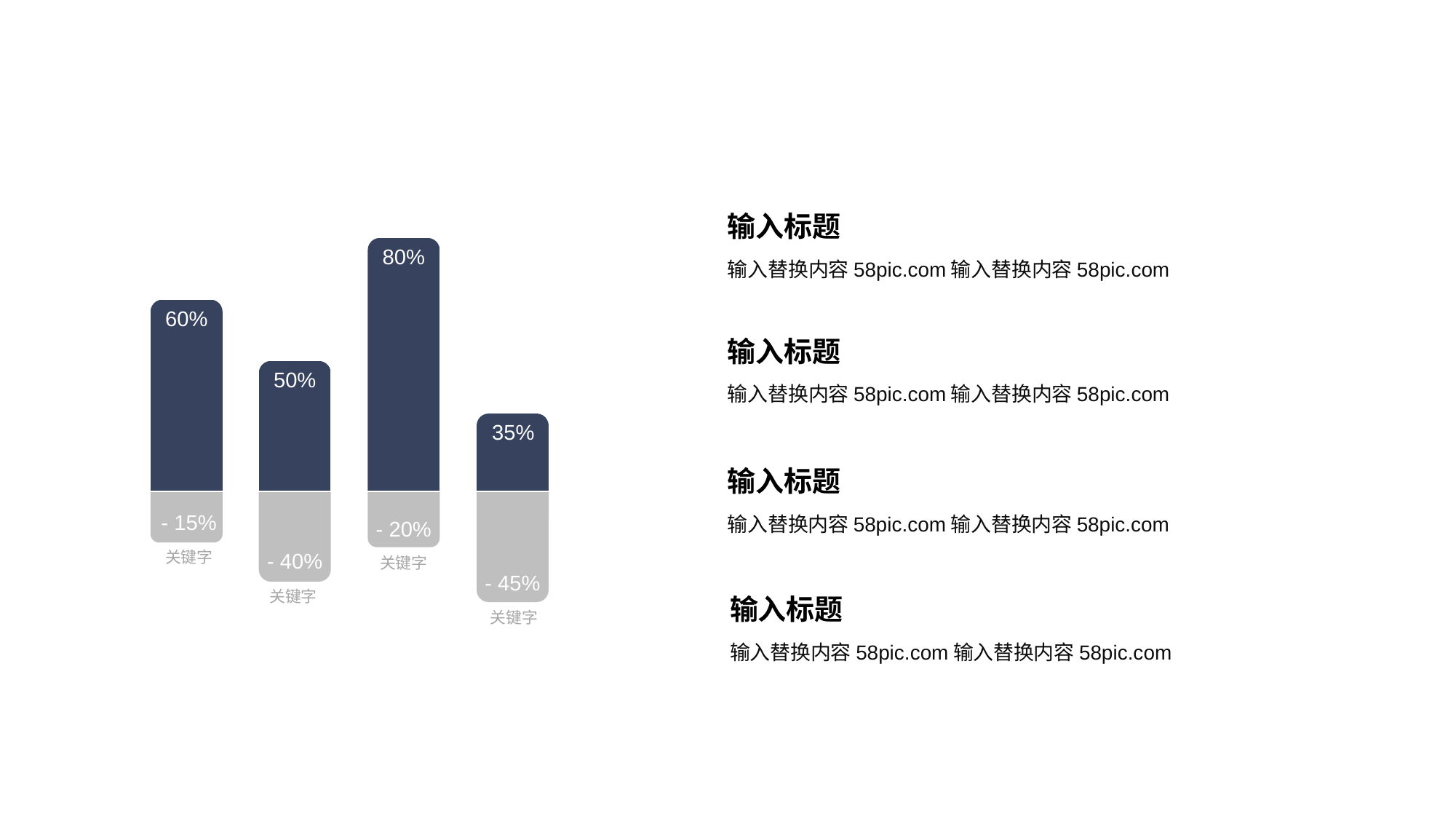

输入标题

80%
输入替换内容58pic.com输入替换内容58pic.com

60%
输入标题

50%
输入替换内容58pic.com输入替换内容58pic.com

35%
输入标题

输入替换内容58pic.com输入替换内容58pic.com
- 15%
- 20%
关键字
- 40%
关键字
- 45%
关键字
输入标题
关键字
输入替换内容58pic.com输入替换内容58pic.com